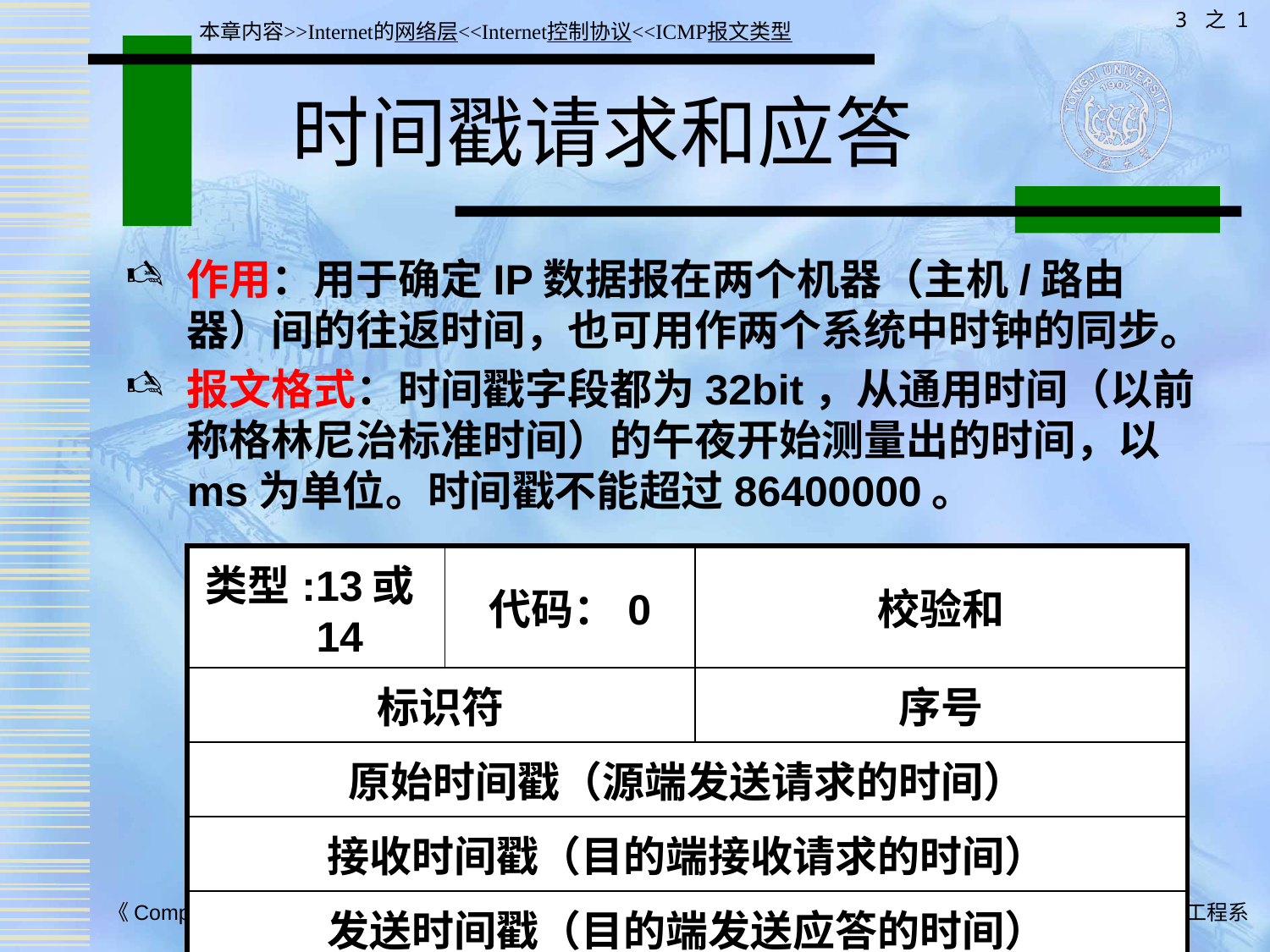

3 之 1
本章内容>>Internet的网络层<<Internet控制协议<<ICMP报文类型
# 时间戳请求和应答
作用：用于确定IP数据报在两个机器（主机/路由器）间的往返时间，也可用作两个系统中时钟的同步。
报文格式：时间戳字段都为32bit，从通用时间（以前称格林尼治标准时间）的午夜开始测量出的时间，以ms为单位。时间戳不能超过86400000。
| 类型:13或14 | 代码：0 | 校验和 |
| --- | --- | --- |
| 标识符 |  | 序号 |
| 原始时间戳（源端发送请求的时间） |  |  |
| 接收时间戳（目的端接收请求的时间） |  |  |
| 发送时间戳（目的端发送应答的时间） |  |  |